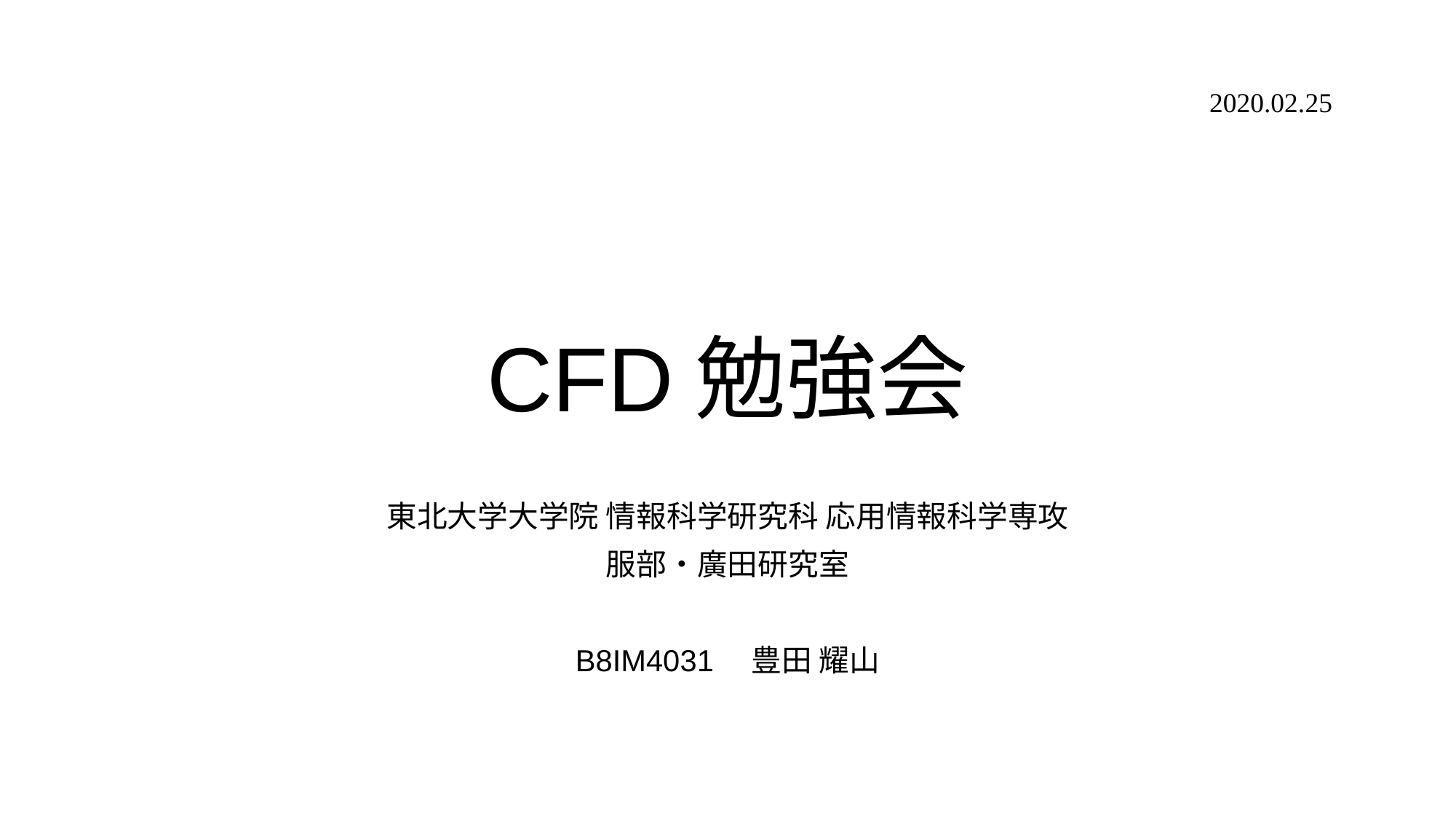

2020.02.25
# CFD勉強会
東北大学大学院 情報科学研究科 応用情報科学専攻
服部・廣田研究室

B8IM4031　豊田 耀山